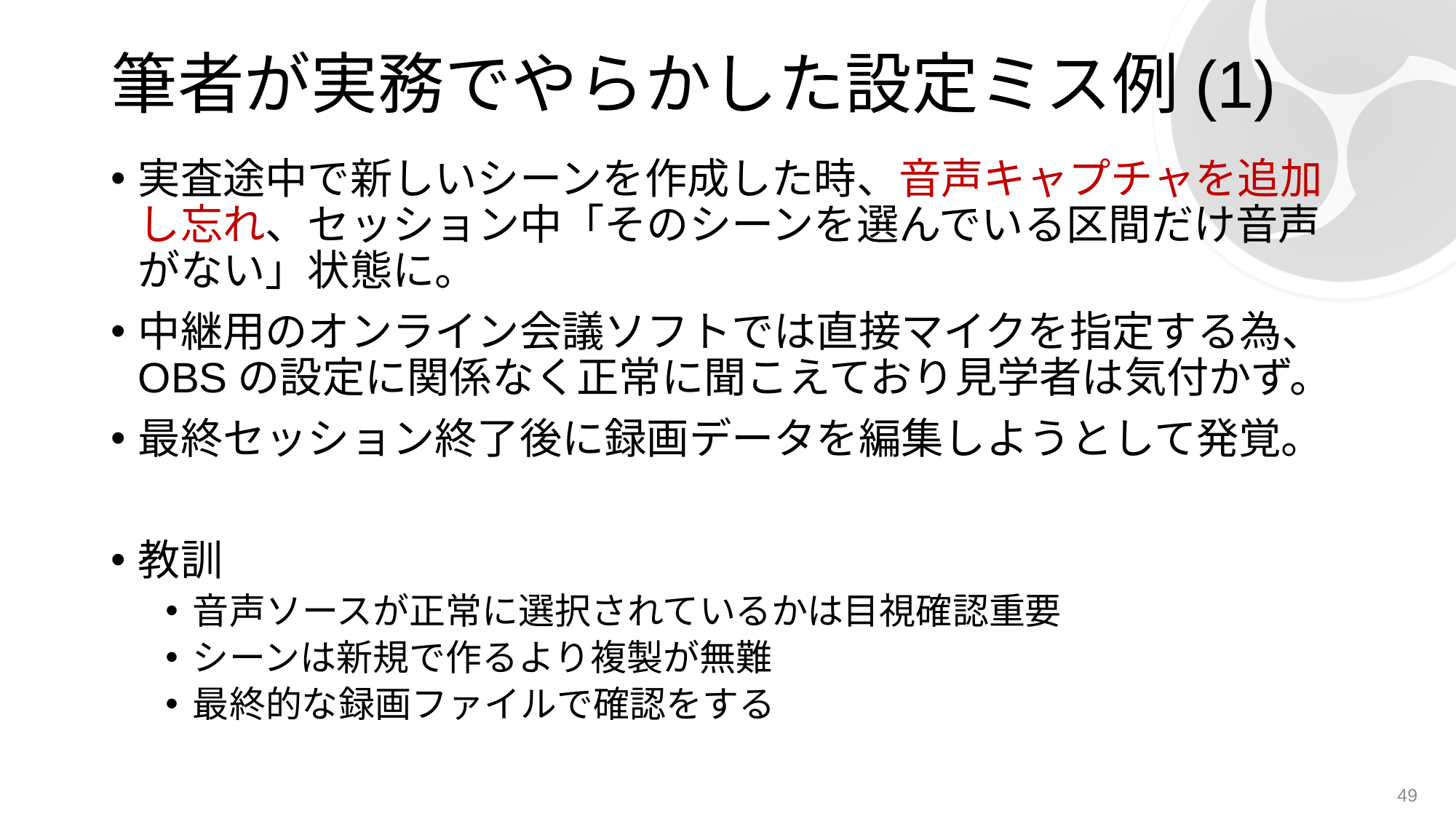

# 筆者が実務でやらかした設定ミス例(1)
実査途中で新しいシーンを作成した時、音声キャプチャを追加し忘れ、セッション中「そのシーンを選んでいる区間だけ音声がない」状態に。
中継用のオンライン会議ソフトでは直接マイクを指定する為、OBSの設定に関係なく正常に聞こえており見学者は気付かず。
最終セッション終了後に録画データを編集しようとして発覚。

教訓
音声ソースが正常に選択されているかは目視確認重要
シーンは新規で作るより複製が無難
最終的な録画ファイルで確認をする
49